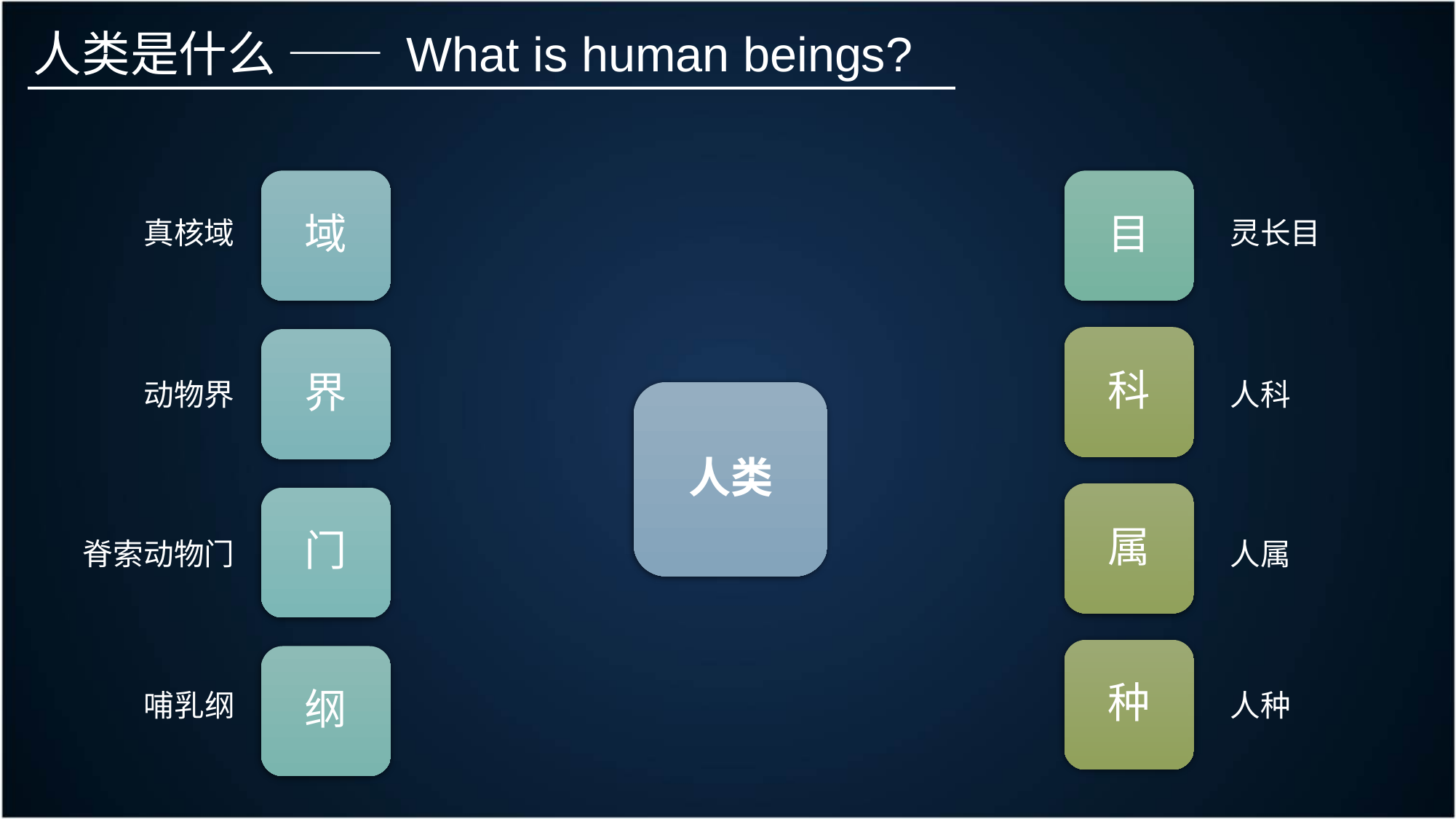

人类是什么 —— What is human beings?

域

目
真核域
灵长目

科

界
动物界
人科

人类

属

门
脊索动物门
人属

种

纲
哺乳纲
人种